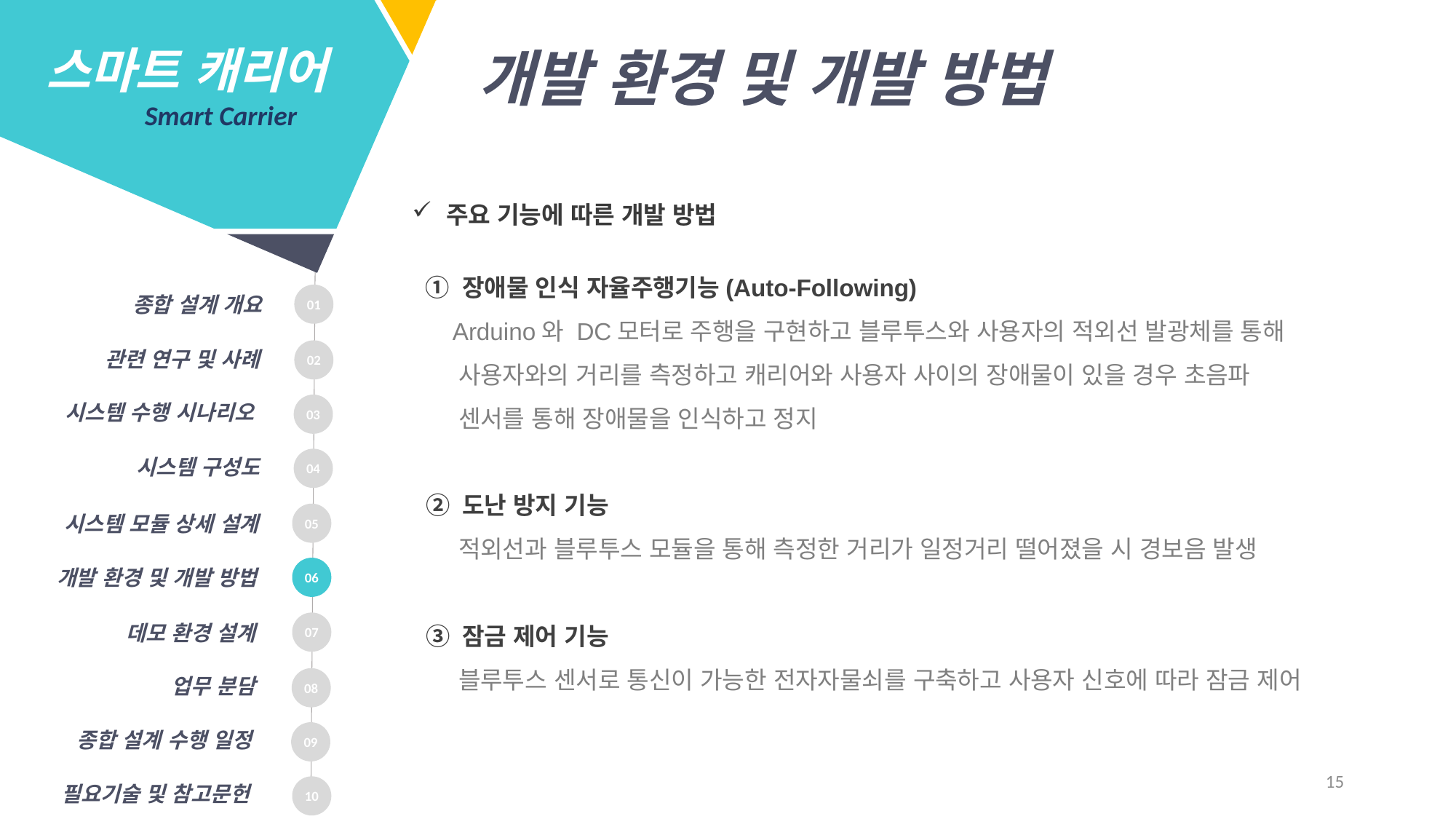

스마트 캐리어
           Smart Carrier
개발 환경 및 개발 방법
주요 기능에 따른 개발 방법

  ① 장애물 인식 자율주행기능(Auto-Following)
      Arduino와 DC모터로 주행을 구현하고 블루투스와 사용자의 적외선 발광체를 통해
      사용자와의 거리를 측정하고 캐리어와 사용자 사이의 장애물이 있을 경우 초음파
      센서를 통해 장애물을 인식하고 정지
  ② 도난 방지 기능
      적외선과 블루투스 모듈을 통해 측정한 거리가 일정거리 떨어졌을 시 경보음 발생

  ③ 잠금 제어 기능
      블루투스 센서로 통신이 가능한 전자자물쇠를 구축하고 사용자 신호에 따라 잠금 제어
01
종합 설계 개요
02
관련 연구 및 사례
시스템 수행 시나리오
03
시스템 구성도
04
05
시스템 모듈 상세 설계
06
개발 환경 및 개발 방법
07
데모 환경 설계
업무 분담
08
종합 설계 수행 일정
09
15
필요기술 및 참고문헌
10